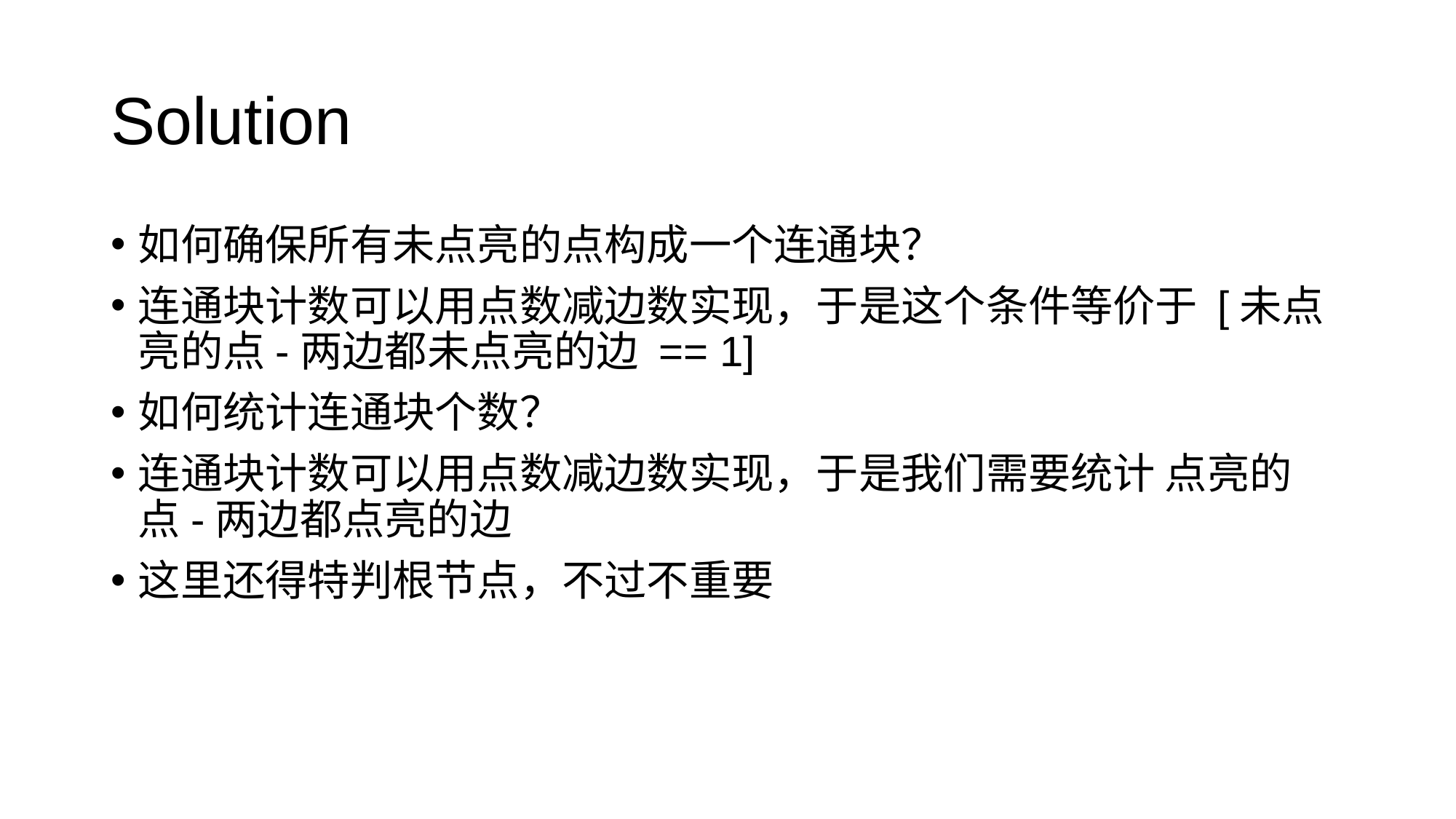

# Solution
如何确保所有未点亮的点构成一个连通块？
连通块计数可以用点数减边数实现，于是这个条件等价于 [未点亮的点-两边都未点亮的边 == 1]
如何统计连通块个数？
连通块计数可以用点数减边数实现，于是我们需要统计 点亮的点-两边都点亮的边
这里还得特判根节点，不过不重要